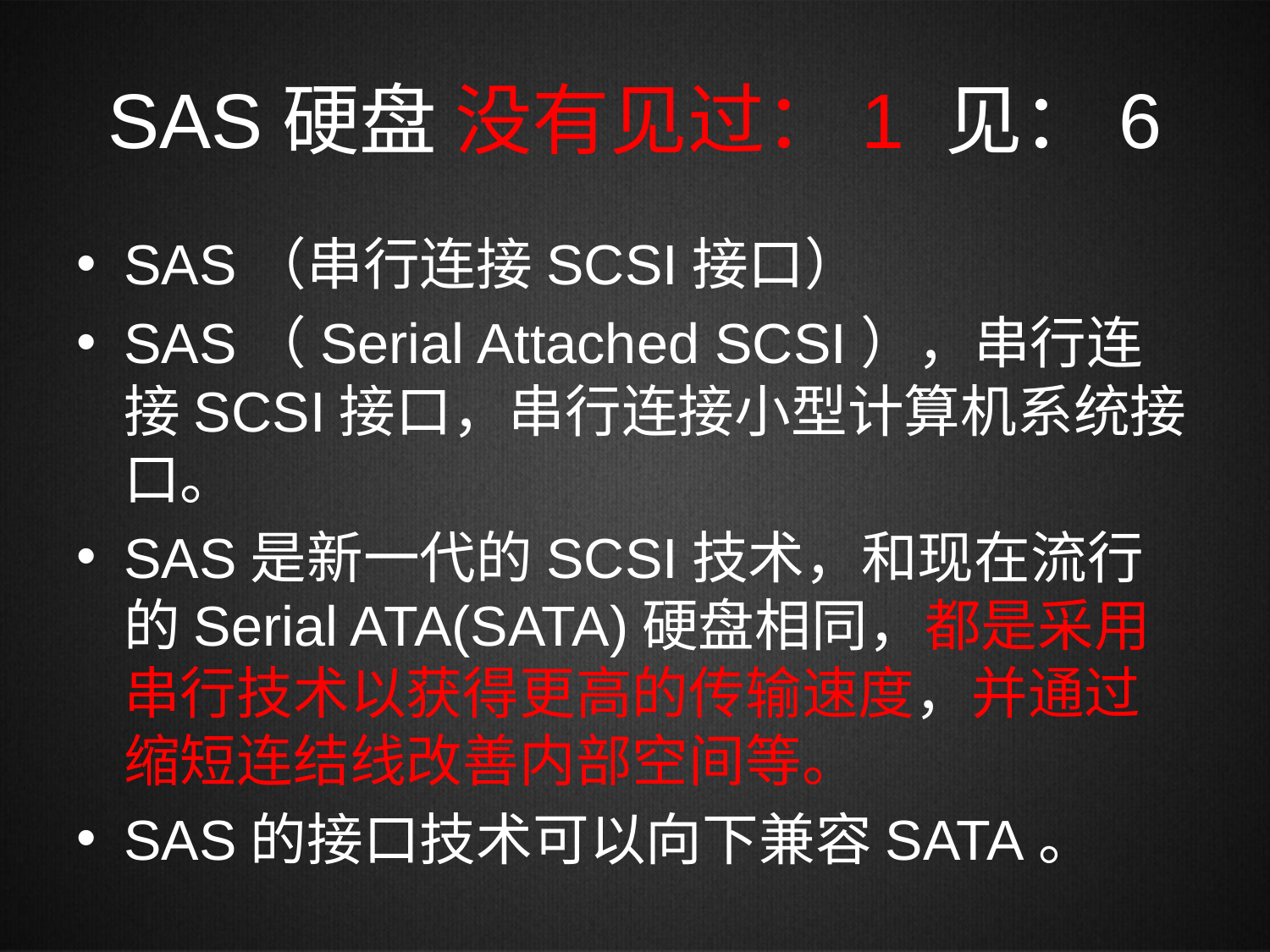

# SAS硬盘 没有见过：1 见：6
SAS（串行连接SCSI接口）
SAS（Serial Attached SCSI），串行连接SCSI接口，串行连接小型计算机系统接口。
SAS是新一代的SCSI技术，和现在流行的Serial ATA(SATA)硬盘相同，都是采用串行技术以获得更高的传输速度，并通过缩短连结线改善内部空间等。
SAS的接口技术可以向下兼容SATA。